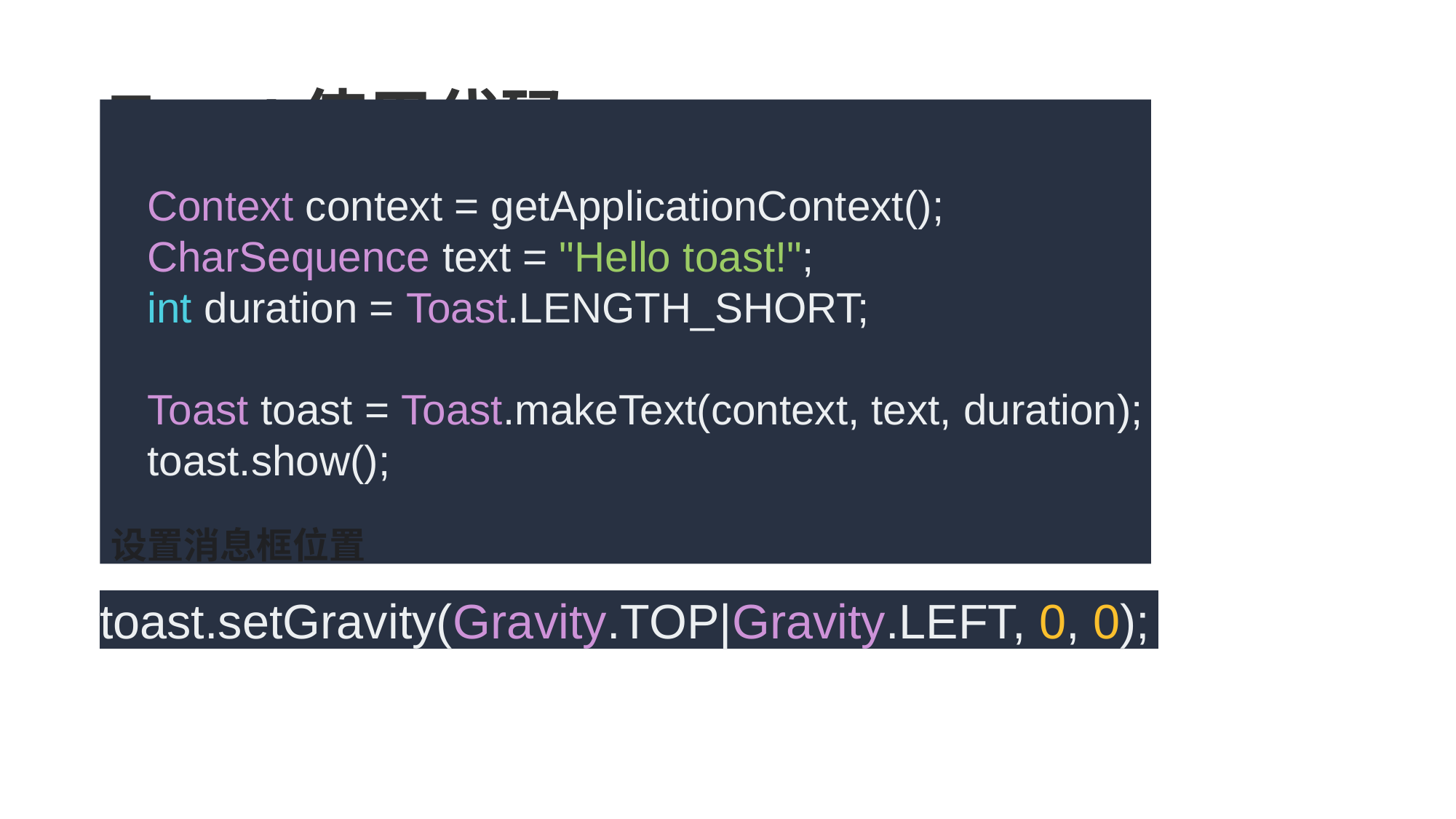

# Toast使用代码
    Context context = getApplicationContext();
    CharSequence text = "Hello toast!";
    int duration = Toast.LENGTH_SHORT;
    Toast toast = Toast.makeText(context, text, duration);
    toast.show();
设置消息框位置
toast.setGravity(Gravity.TOP|Gravity.LEFT, 0, 0);